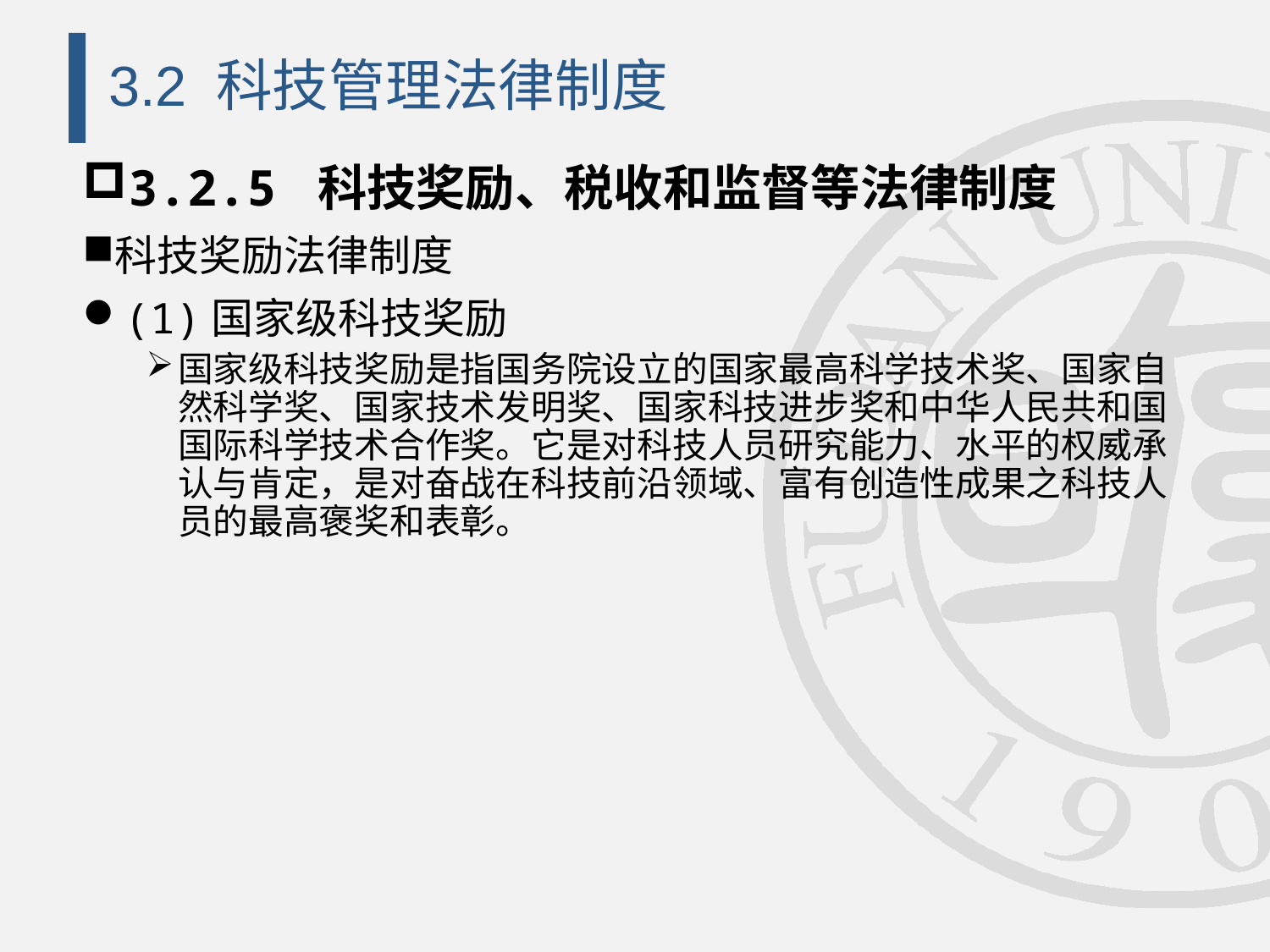

# 3.2 科技管理法律制度
3.2.5 科技奖励、税收和监督等法律制度
科技奖励法律制度
(1)国家级科技奖励
国家级科技奖励是指国务院设立的国家最高科学技术奖、国家自然科学奖、国家技术发明奖、国家科技进步奖和中华人民共和国国际科学技术合作奖。它是对科技人员研究能力、水平的权威承认与肯定，是对奋战在科技前沿领域、富有创造性成果之科技人员的最高褒奖和表彰。